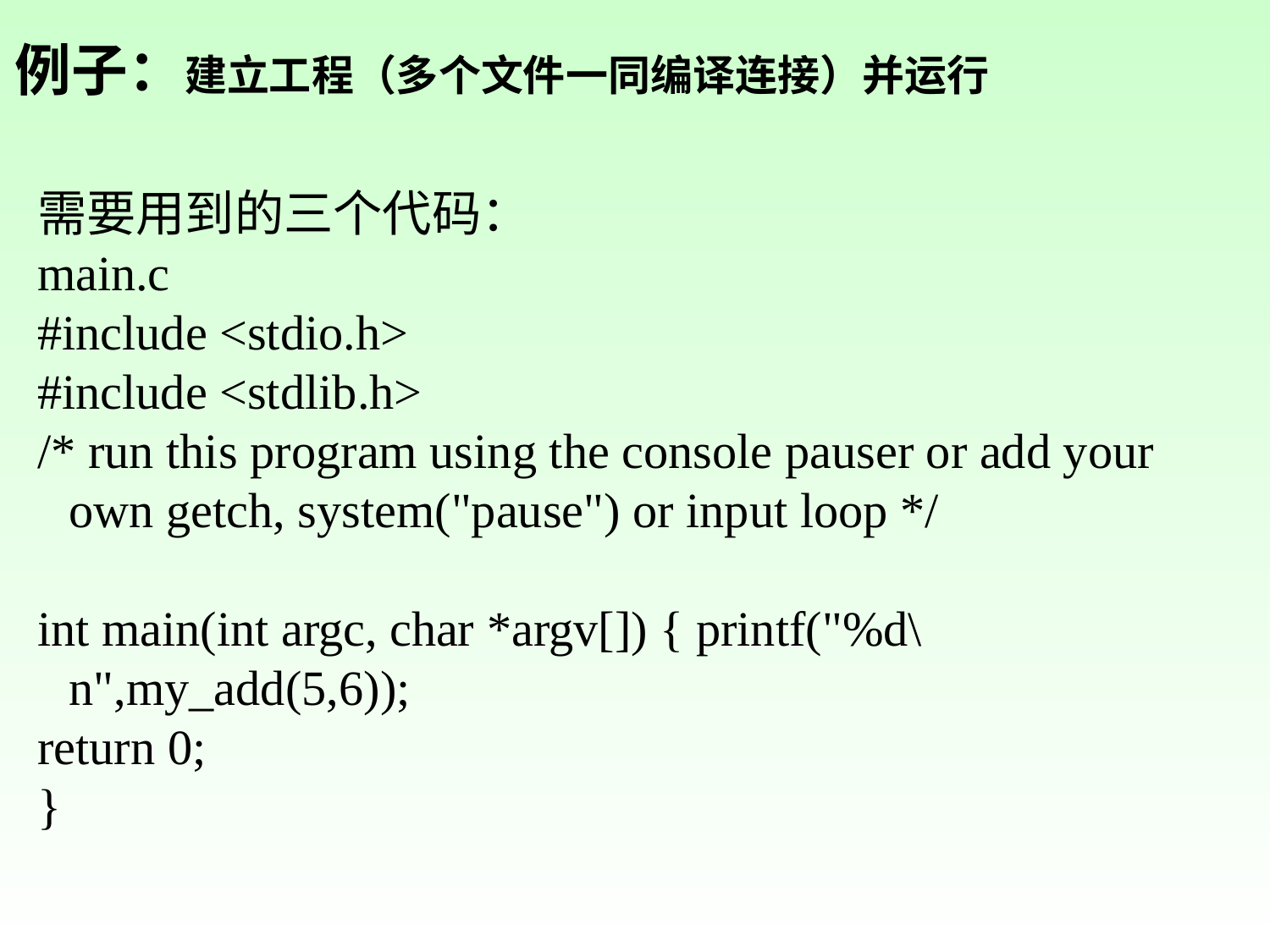

例子：建立工程（多个文件一同编译连接）并运行
需要用到的三个代码：
main.c
#include <stdio.h>
#include <stdlib.h>
/* run this program using the console pauser or add your own getch, system("pause") or input loop */

int main(int argc, char *argv[]) { printf("%d\n",my_add(5,6));
return 0;
}